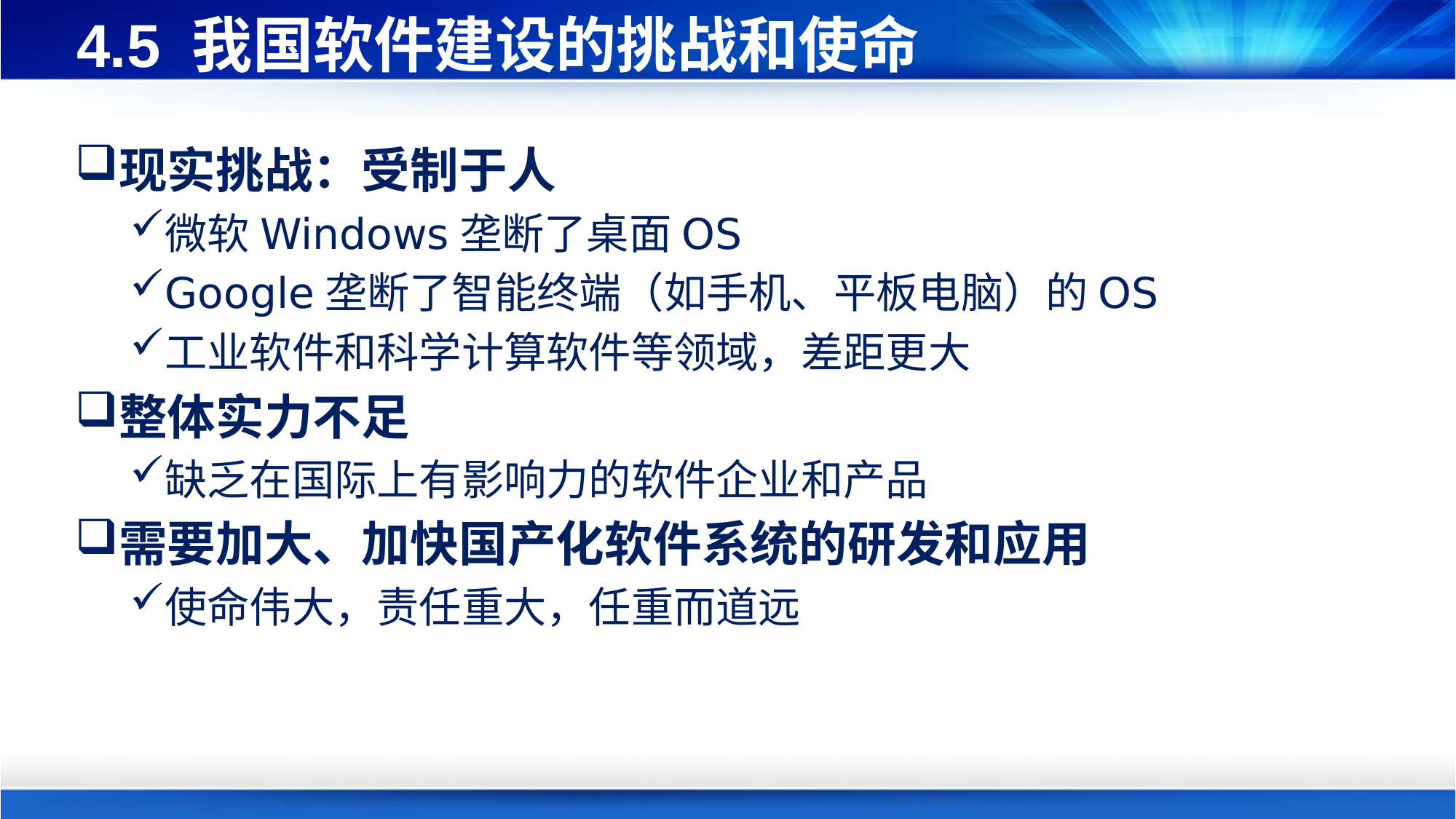

# 4.5 我国软件建设的挑战和使命
现实挑战：受制于人
微软Windows垄断了桌面OS
Google垄断了智能终端（如手机、平板电脑）的OS
工业软件和科学计算软件等领域，差距更大
整体实力不足
缺乏在国际上有影响力的软件企业和产品
需要加大、加快国产化软件系统的研发和应用
使命伟大，责任重大，任重而道远